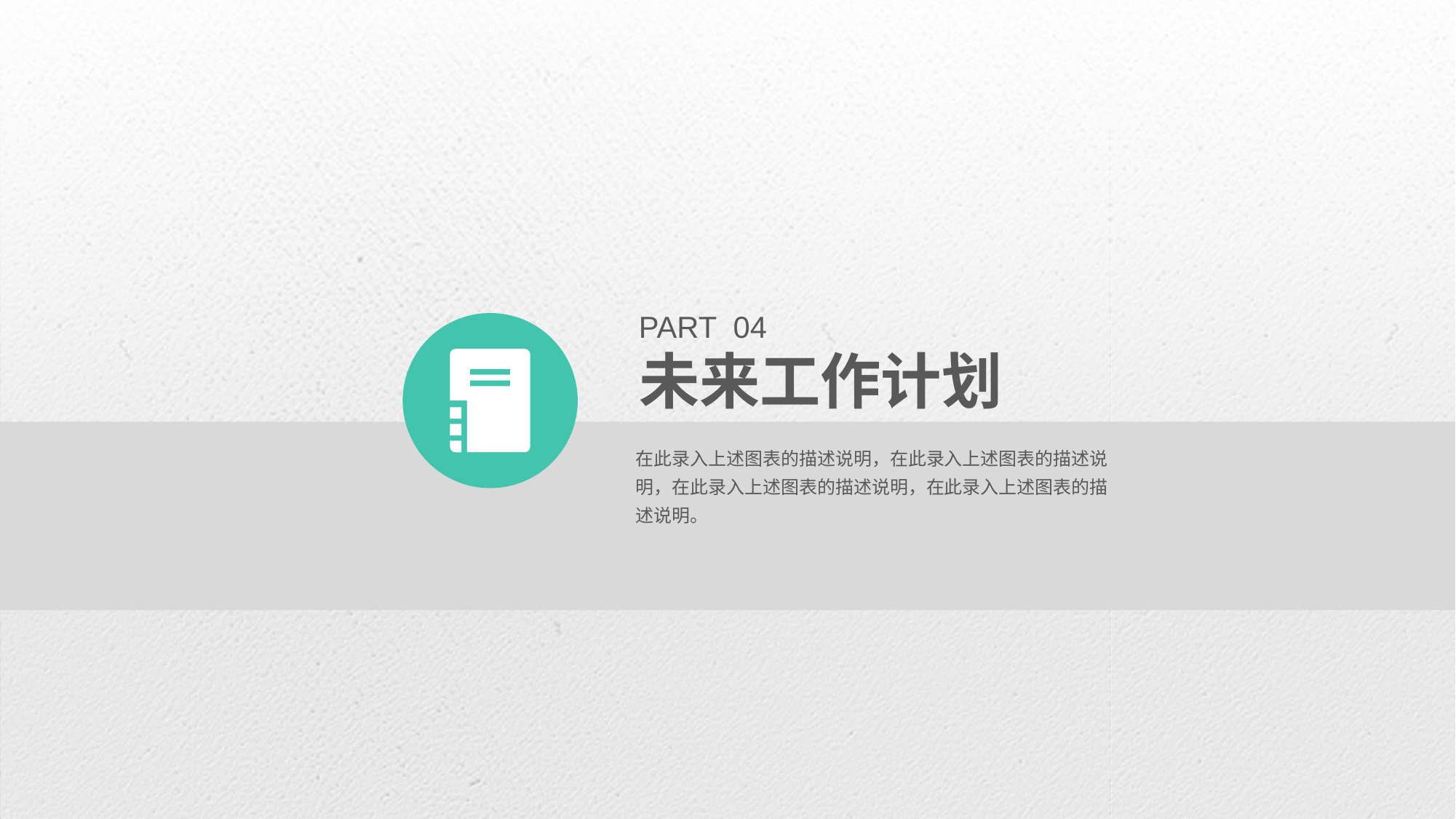

PART  04

未来工作计划

在此录入上述图表的描述说明，在此录入上述图表的描述说明，在此录入上述图表的描述说明，在此录入上述图表的描述说明。